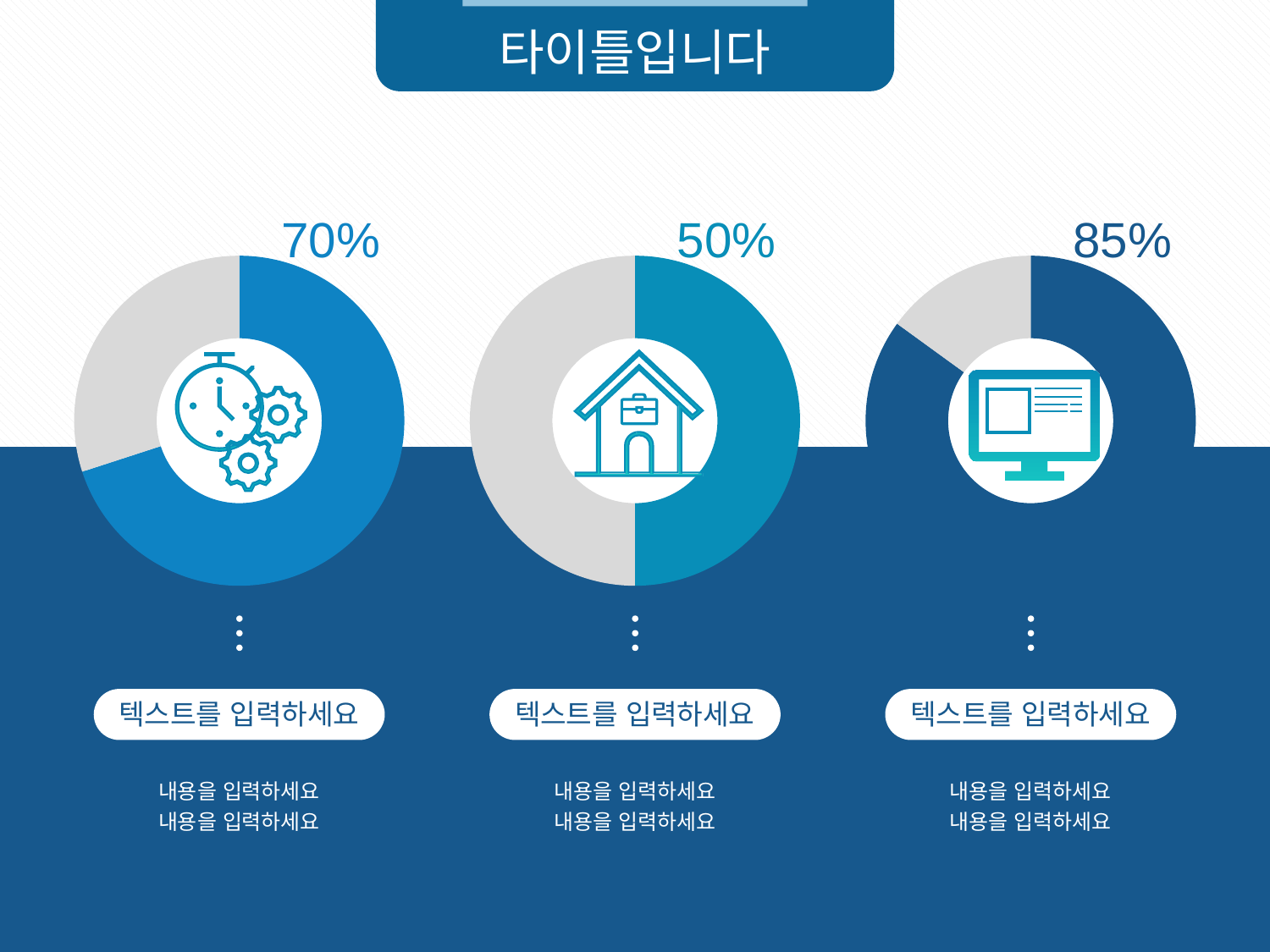

타이틀입니다
70%
50%
85%

### Chart

| Category | 열2 |
|---|---|
| 해당 | 7.0 |
| 비해당 | 3.0 |

### Chart

| Category | 열2 |
|---|---|
| 해당 | 5.0 |
| 비해당 | 5.0 |

### Chart

| Category | 열2 |
|---|---|
| 해당 | 8.5 |
| 비해당 | 1.5 |

텍스트를 입력하세요
내용을 입력하세요
내용을 입력하세요

텍스트를 입력하세요
내용을 입력하세요
내용을 입력하세요

텍스트를 입력하세요
내용을 입력하세요
내용을 입력하세요